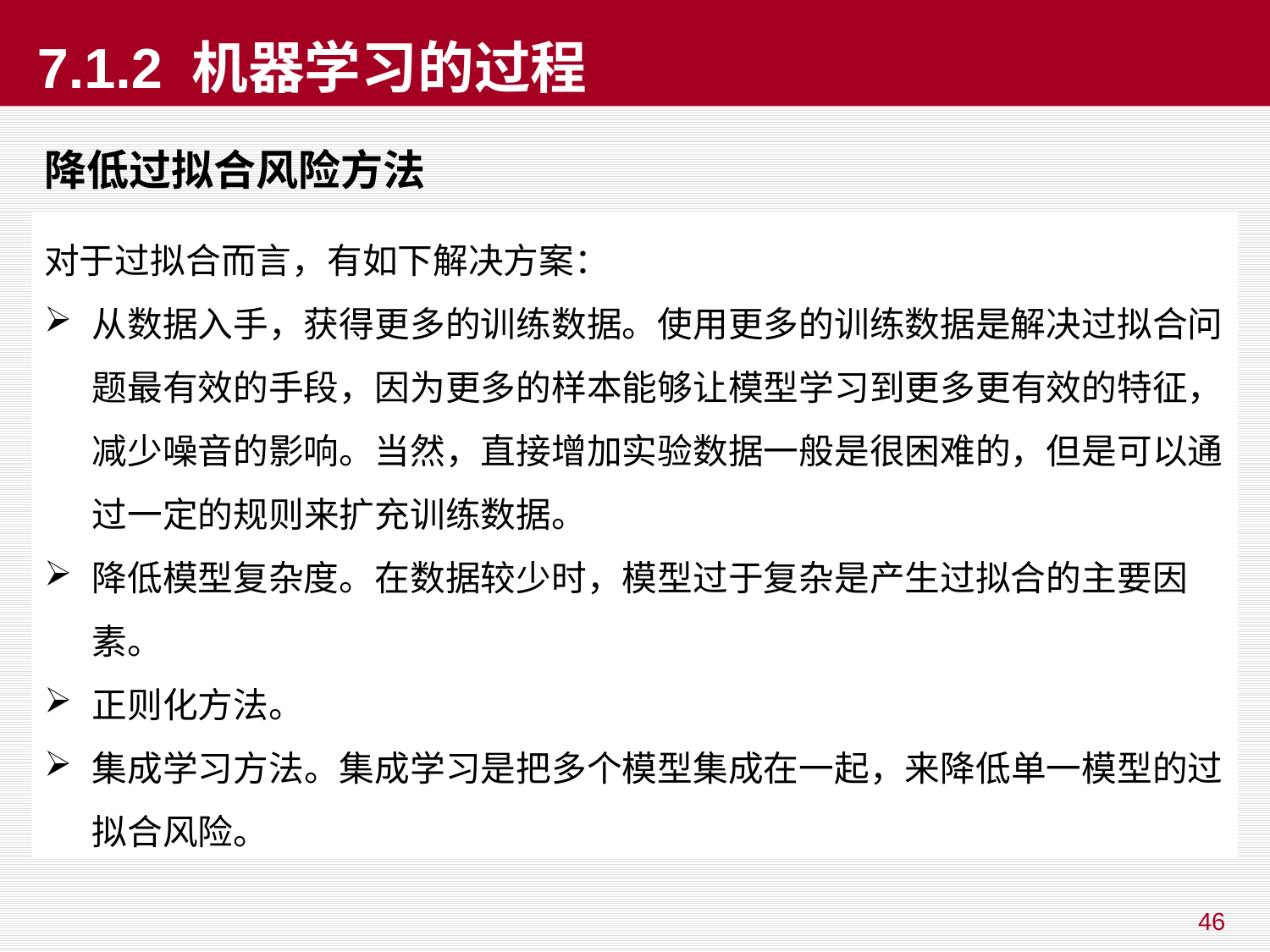

# 7.1.2 机器学习的过程
降低过拟合风险方法
对于过拟合而言，有如下解决方案：
从数据入手，获得更多的训练数据。使用更多的训练数据是解决过拟合问题最有效的手段，因为更多的样本能够让模型学习到更多更有效的特征，减少噪音的影响。当然，直接增加实验数据一般是很困难的，但是可以通过一定的规则来扩充训练数据。
降低模型复杂度。在数据较少时，模型过于复杂是产生过拟合的主要因素。
正则化方法。
集成学习方法。集成学习是把多个模型集成在一起，来降低单一模型的过拟合风险。
46